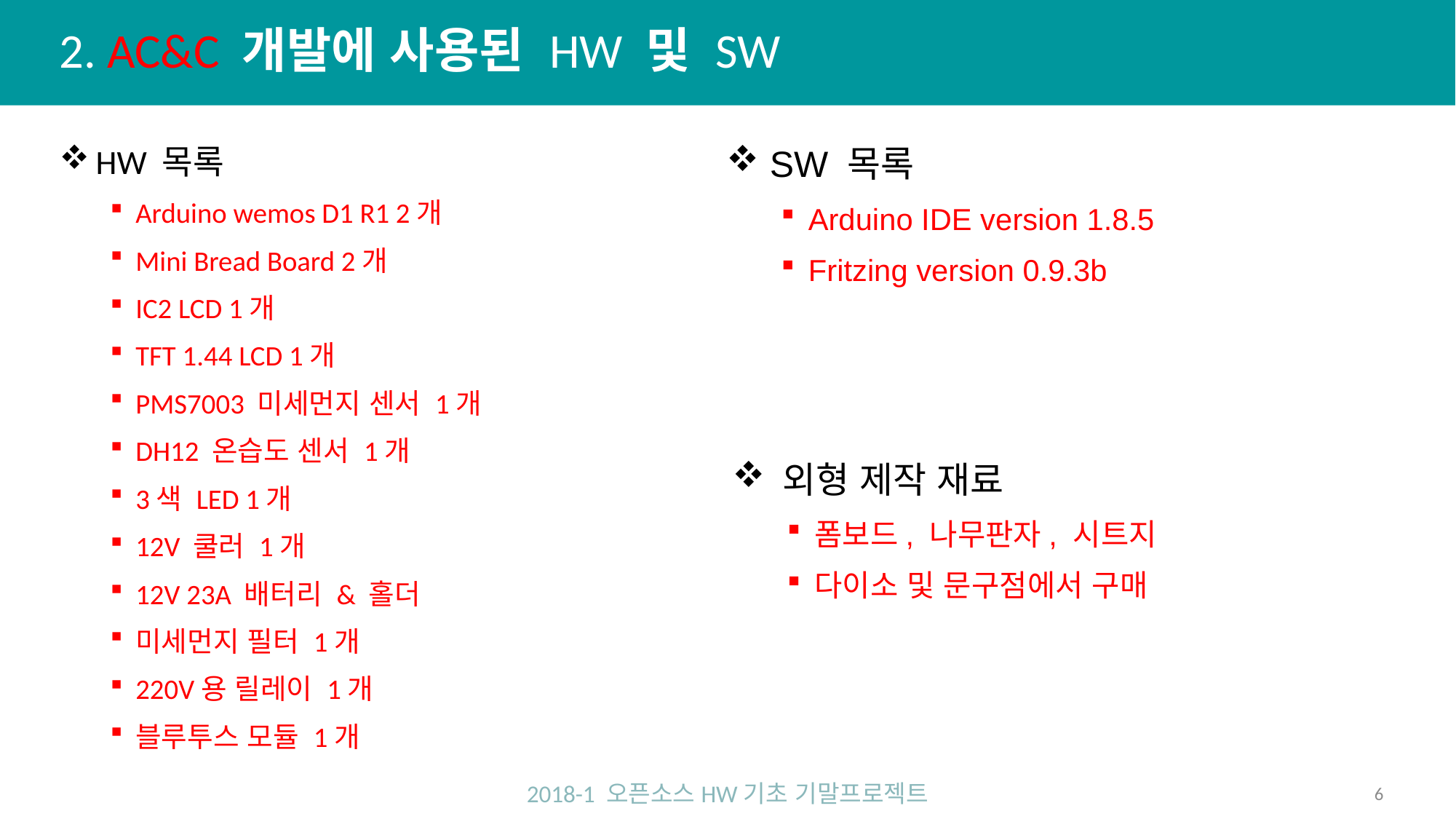

# 2. AC&C 개발에 사용된 HW 및 SW
 HW 목록
Arduino wemos D1 R1 2개
Mini Bread Board 2개
IC2 LCD 1개
TFT 1.44 LCD 1개
PMS7003 미세먼지 센서 1개
DH12 온습도 센서 1개
3색 LED 1개
12V 쿨러 1개
12V 23A 배터리 & 홀더
미세먼지 필터 1개
220V용 릴레이 1개
블루투스 모듈 1개

 SW 목록
Arduino IDE version 1.8.5
Fritzing version 0.9.3b

 외형 제작 재료
폼보드, 나무판자, 시트지
다이소 및 문구점에서 구매
2018-1 오픈소스HW기초 기말프로젝트
6